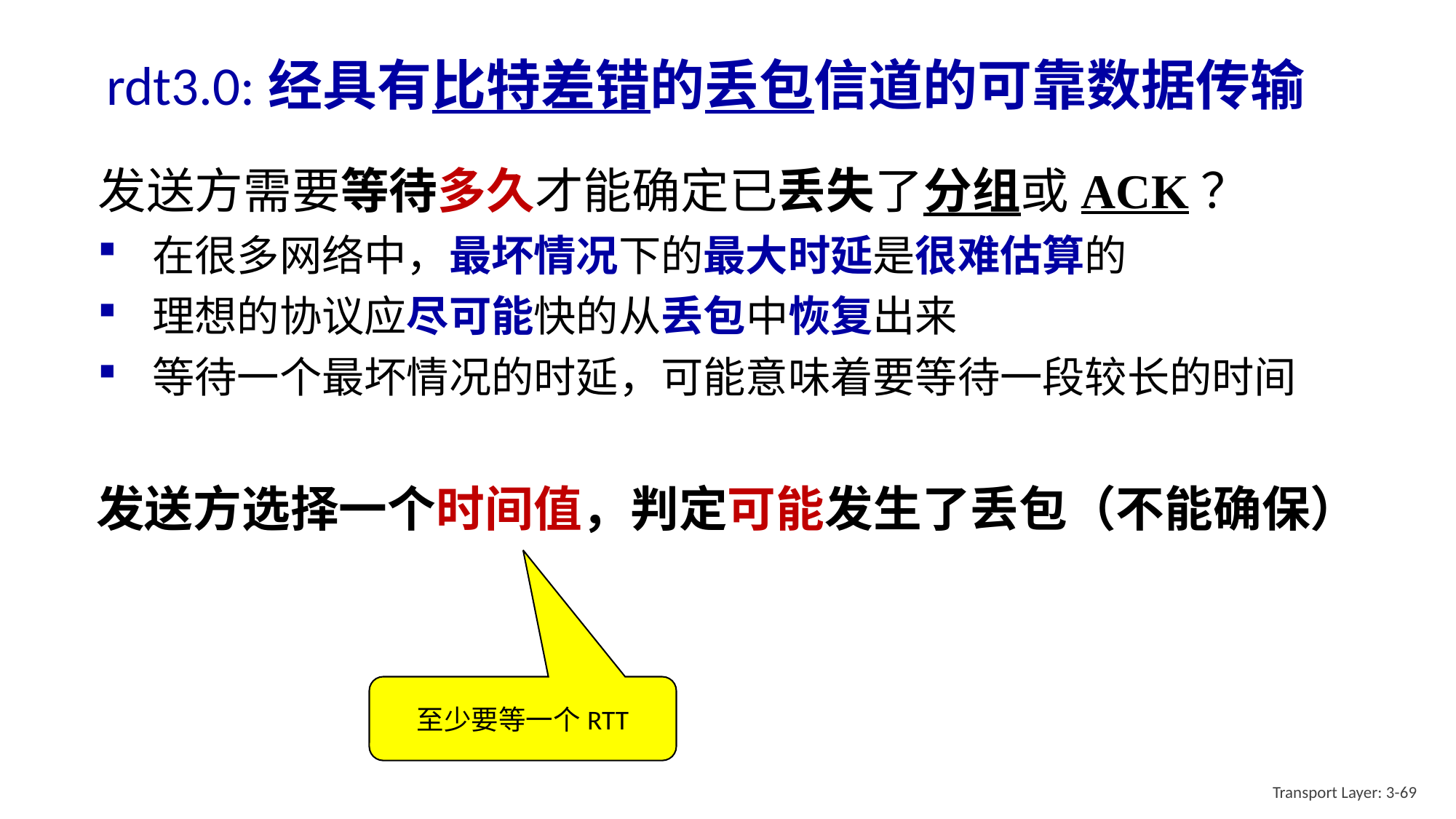

# rdt3.0:经具有比特差错的丢包信道的可靠数据传输
发送方需要等待多久才能确定已丢失了分组或ACK？
在很多网络中，最坏情况下的最大时延是很难估算的
理想的协议应尽可能快的从丢包中恢复出来
等待一个最坏情况的时延，可能意味着要等待一段较长的时间

发送方选择一个时间值，判定可能发生了丢包（不能确保）

至少要等一个RTT
Transport Layer: 3-69